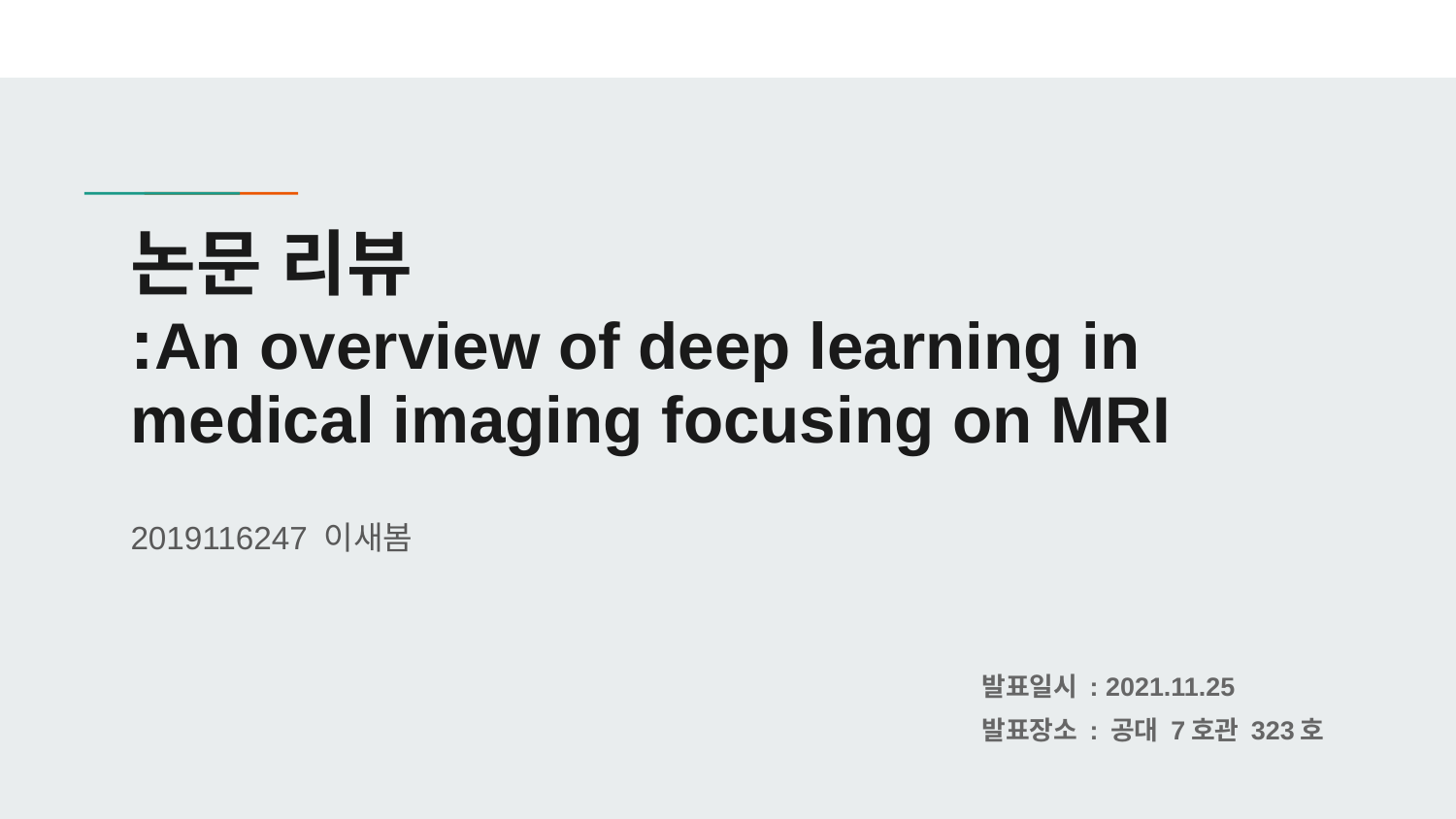

# 논문 리뷰
:An overview of deep learning in medical imaging focusing on MRI
2019116247 이새봄
발표일시 : 2021.11.25
발표장소 : 공대 7호관 323호